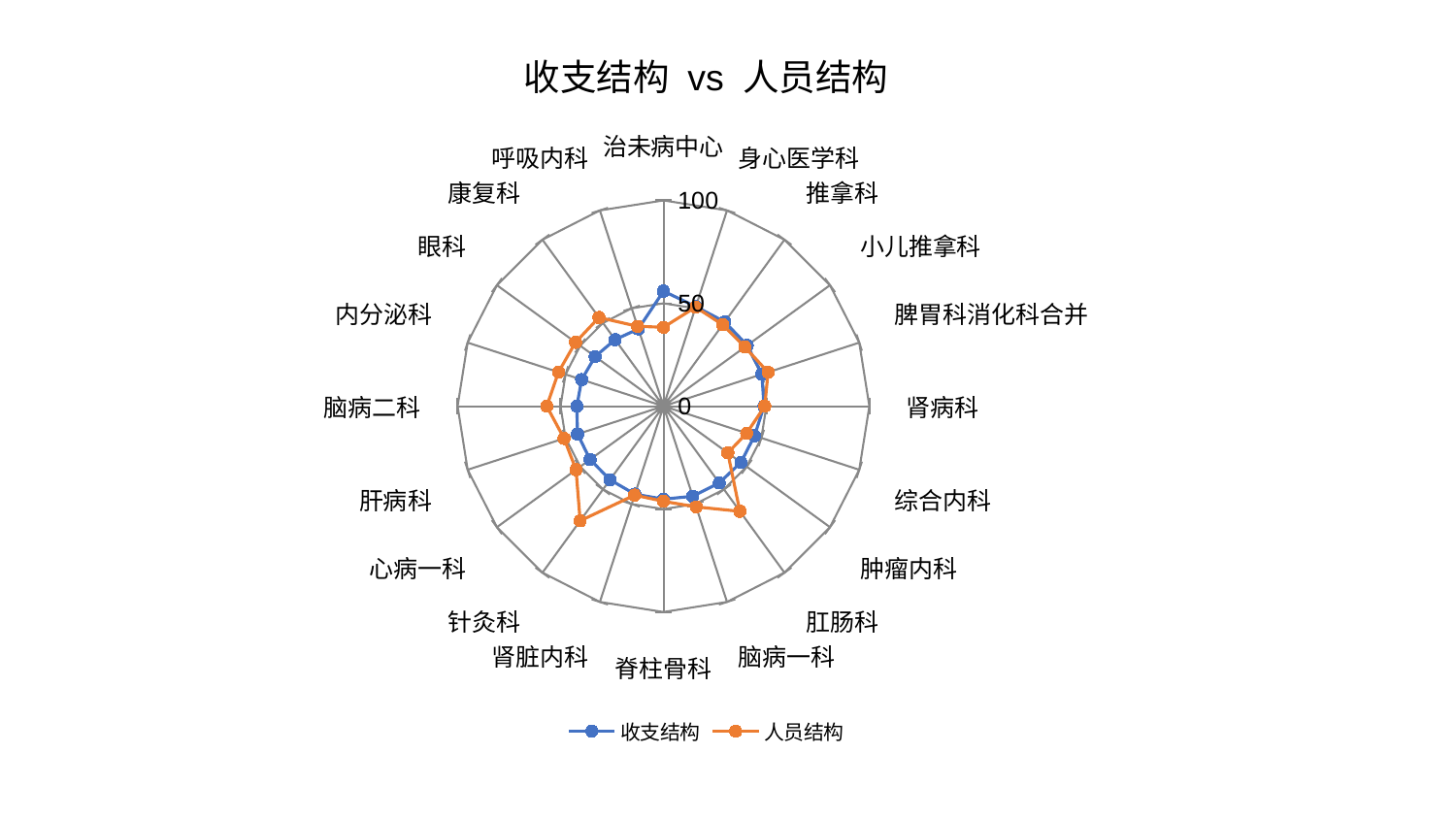

### Chart: 收支结构 vs 人员结构

| Category | 收支结构 | 人员结构 |
|---|---|---|
| 治未病中心 | 55.897779422189586 | 38.35021134095635 |
| 身心医学科 | 50.88027047713301 | 50.61192879312213 |
| 推拿科 | 50.67890006418836 | 48.92421768635385 |
| 小儿推拿科 | 50.306280232079715 | 48.88777822240002 |
| 脾胃科消化科合并 | 50.27853666411523 | 53.4500643113515 |
| 肾病科 | 48.85781462098681 | 49.202916590295736 |
| 综合内科 | 46.528746951998144 | 42.52211461130988 |
| 肿瘤内科 | 46.49043204853246 | 38.64736567504631 |
| 肛肠科 | 46.10653505729812 | 63.164174877567085 |
| 脑病一科 | 46.027339554523714 | 51.43352395230481 |
| 脊柱骨科 | 45.15597041179469 | 46.21870575821888 |
| 肾脏内科 | 44.9558557936254 | 45.444356408933366 |
| 针灸科 | 44.20744132652655 | 68.84838999472922 |
| 心病一科 | 44.047589633216084 | 52.48215644686613 |
| 肝病科 | 43.88609946328319 | 50.75849729532714 |
| 脑病二科 | 42.07166798919455 | 56.69461773715861 |
| 内分泌科 | 41.78631622217026 | 53.59913096327622 |
| 眼科 | 41.052118435018116 | 52.80067161641494 |
| 康复科 | 39.98143668750646 | 53.29271727659434 |
| 呼吸内科 | 39.484387373993144 | 40.8263302248906 |
132